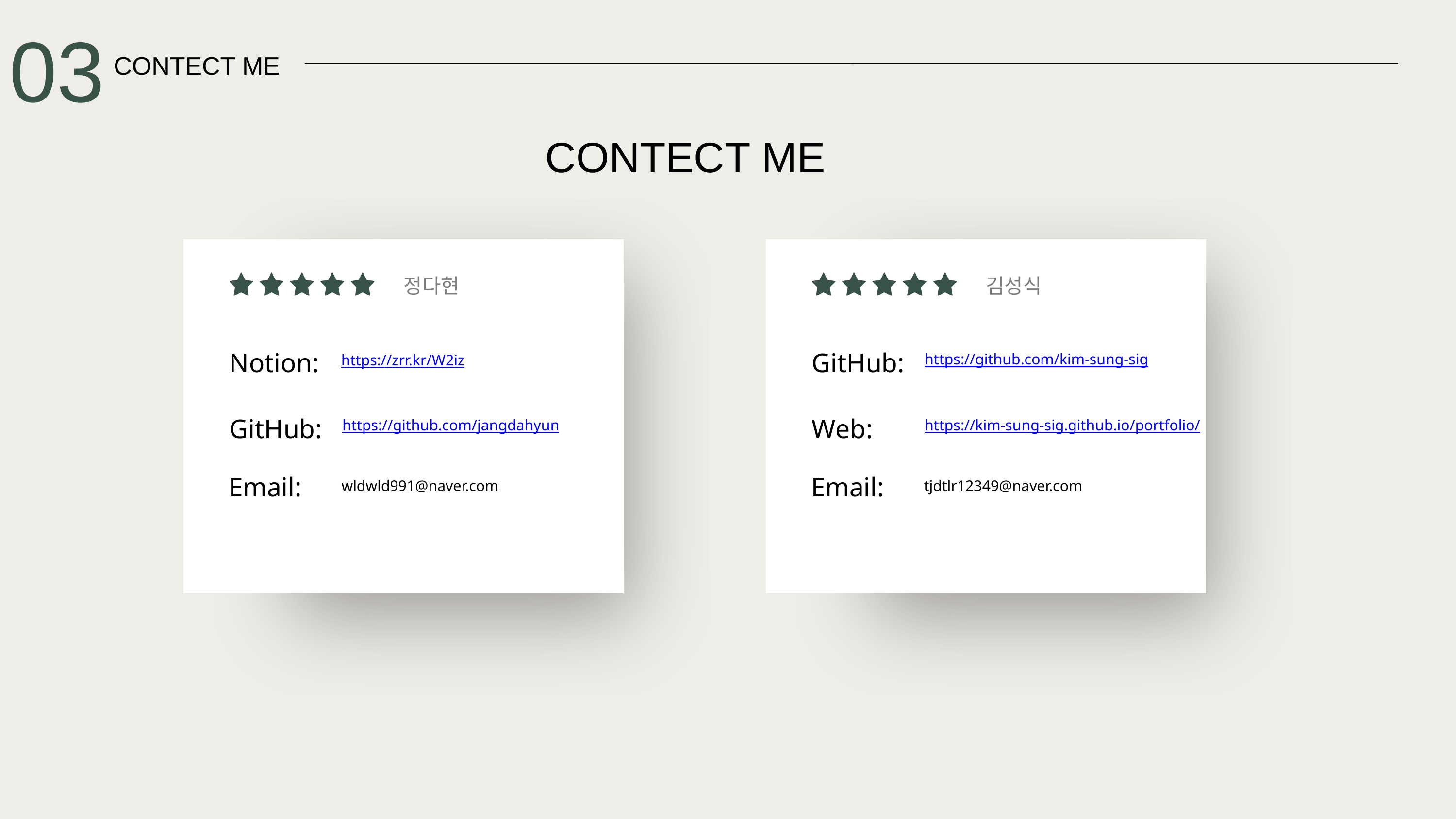

03
CONTECT ME

CONTECT ME

정다현
김성식

Notion:
GitHub:
https://github.com/kim-sung-sig
https://zrr.kr/W2iz
GitHub:
Web:
https://github.com/jangdahyun
https://kim-sung-sig.github.io/portfolio/
Email:
Email:
wldwld991@naver.com
tjdtlr12349@naver.com